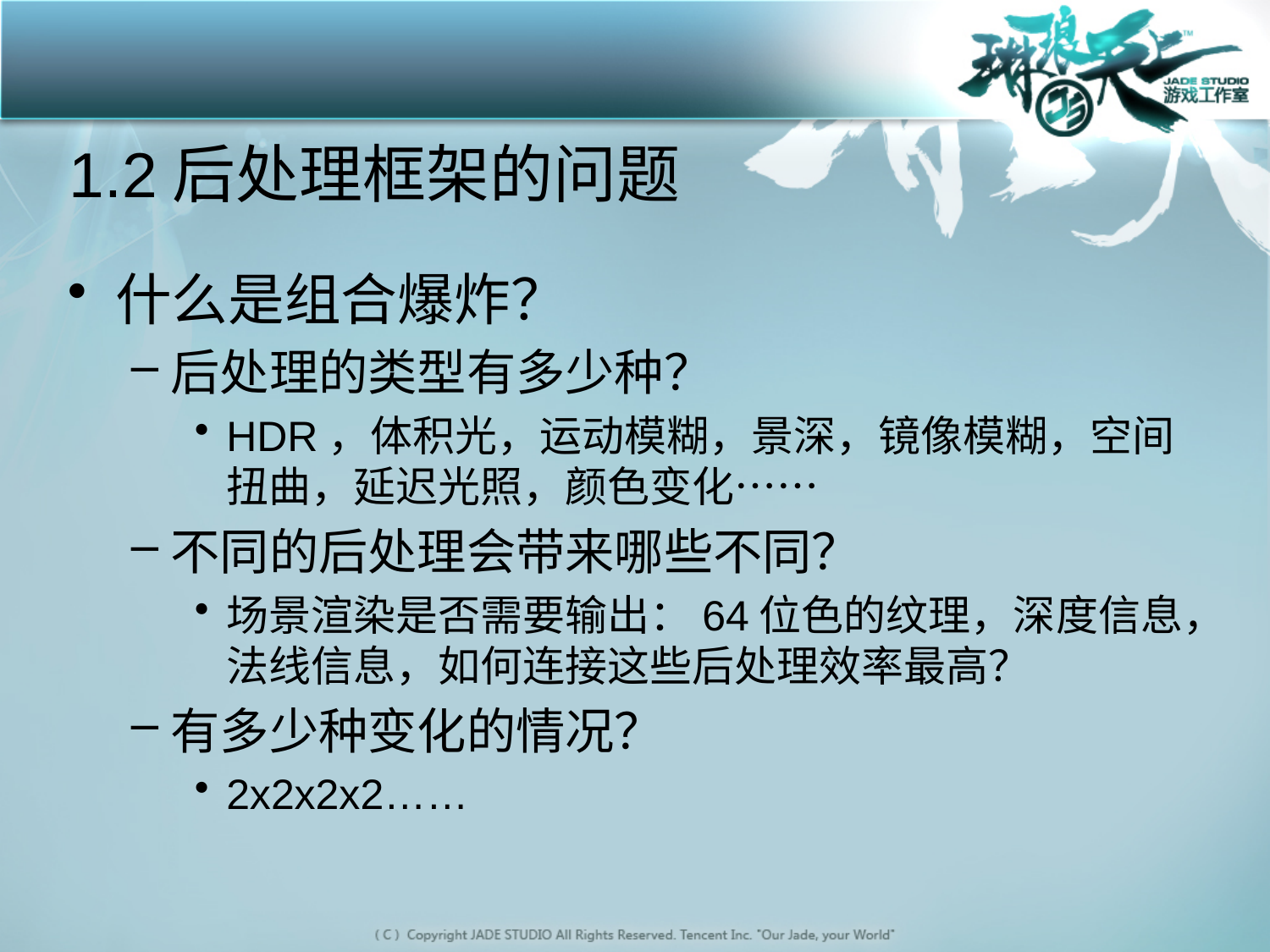

# 1.2后处理框架的问题
什么是组合爆炸？
后处理的类型有多少种？
HDR，体积光，运动模糊，景深，镜像模糊，空间扭曲，延迟光照，颜色变化……
不同的后处理会带来哪些不同？
场景渲染是否需要输出：64位色的纹理，深度信息，法线信息，如何连接这些后处理效率最高？
有多少种变化的情况？
2x2x2x2……